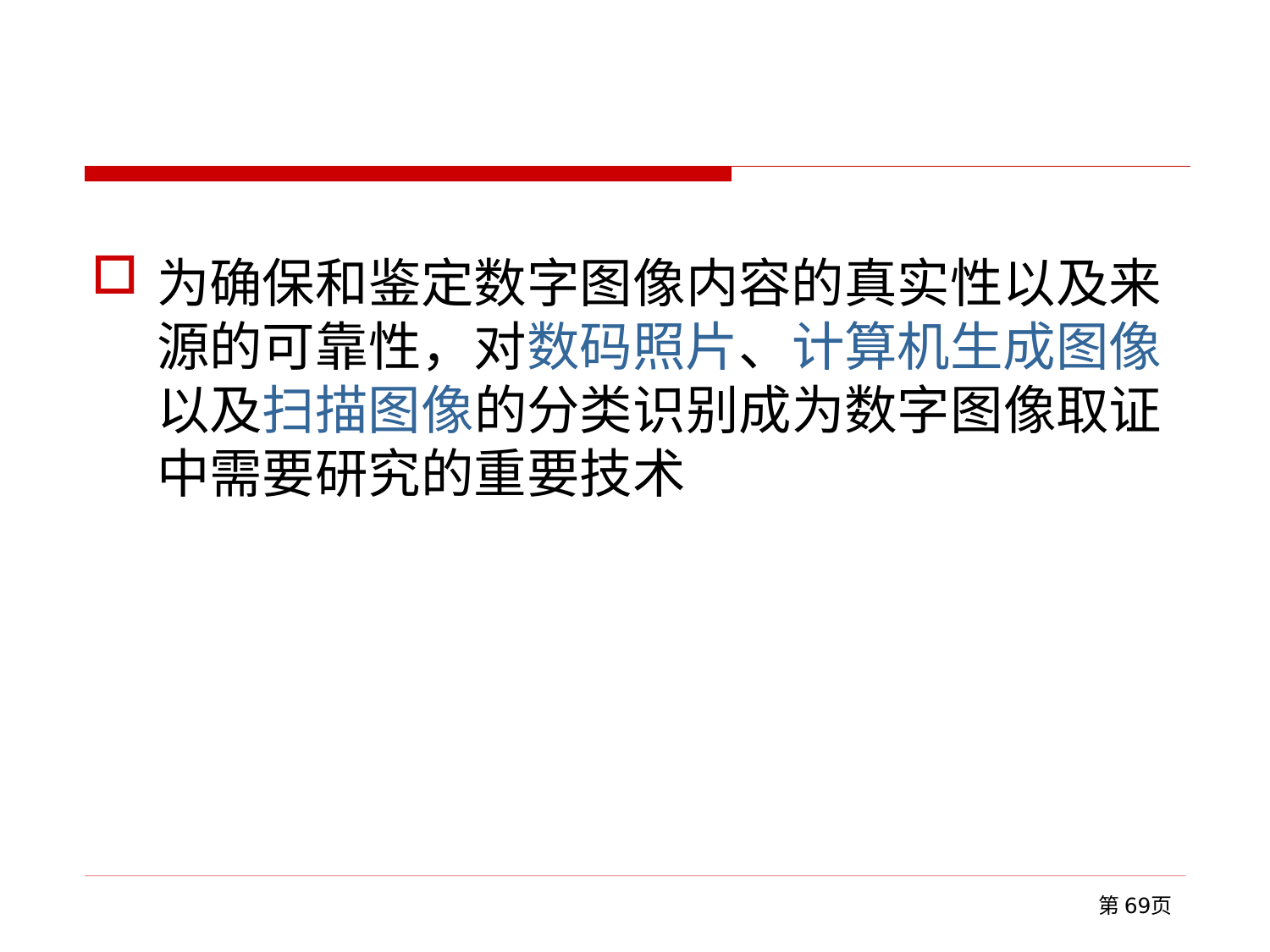

#
为确保和鉴定数字图像内容的真实性以及来源的可靠性，对数码照片、计算机生成图像以及扫描图像的分类识别成为数字图像取证中需要研究的重要技术
69